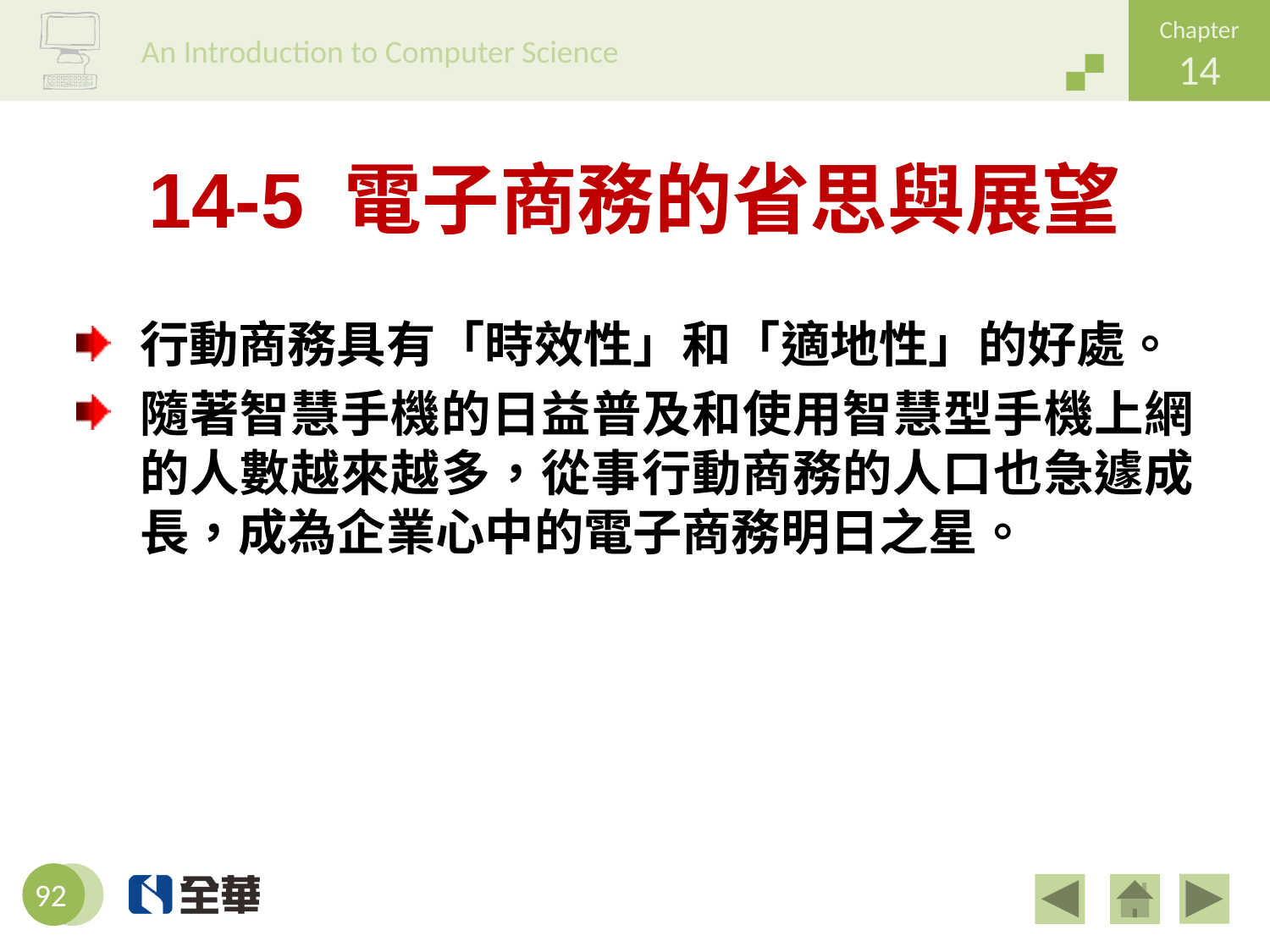

# 14-5 電子商務的省思與展望
行動商務具有「時效性」和「適地性」的好處。
隨著智慧手機的日益普及和使用智慧型手機上網的人數越來越多，從事行動商務的人口也急遽成長，成為企業心中的電子商務明日之星。